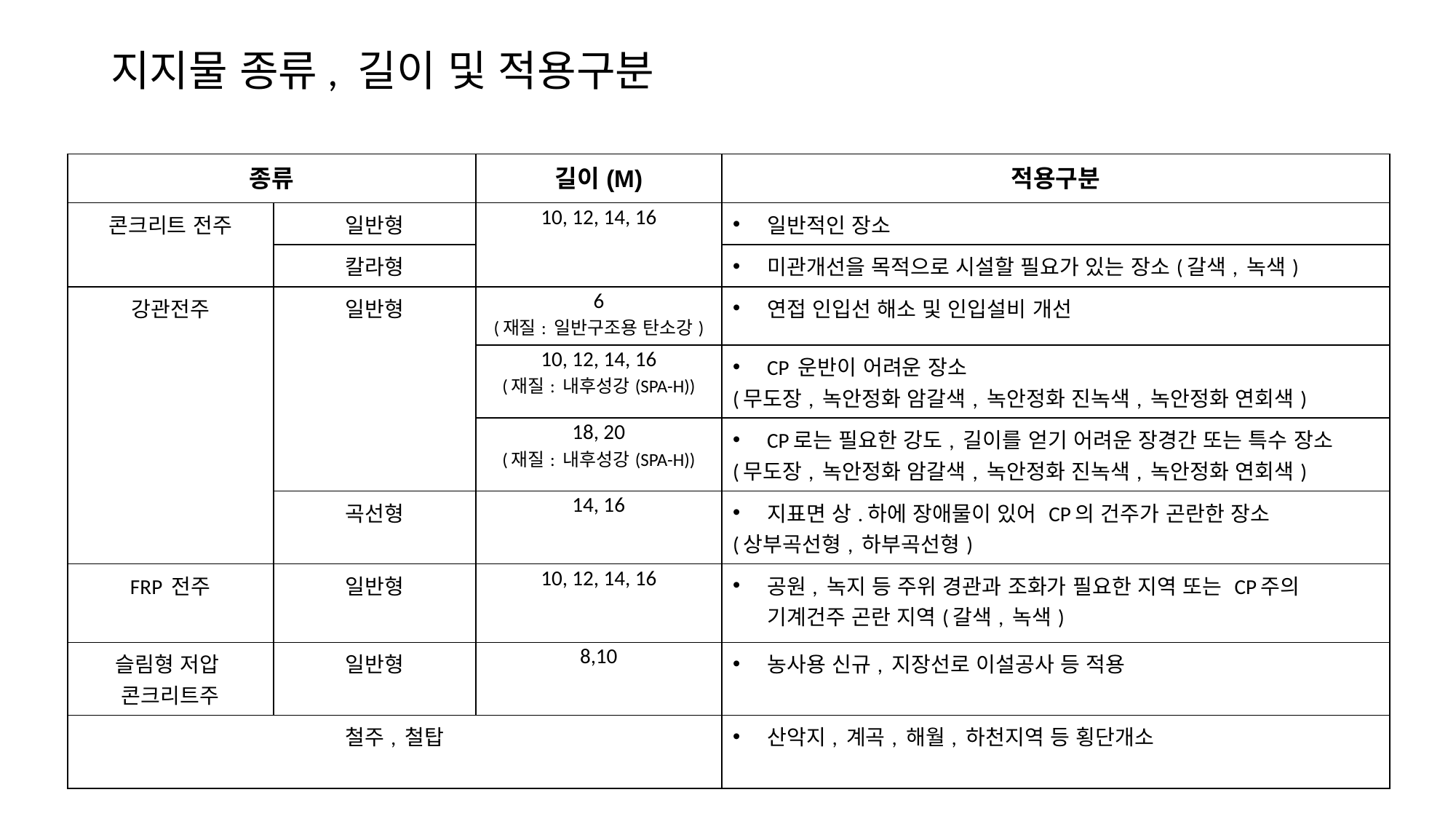

# 지지물 종류, 길이 및 적용구분
| 종류 |  | 길이(M) | 적용구분 |
| --- | --- | --- | --- |
| 콘크리트 전주 | 일반형 | 10, 12, 14, 16 | 일반적인 장소 |
|  | 칼라형 |  | 미관개선을 목적으로 시설할 필요가 있는 장소(갈색, 녹색) |
| 강관전주 | 일반형 | 6 (재질: 일반구조용 탄소강) | 연접 인입선 해소 및 인입설비 개선 |
|  |  | 10, 12, 14, 16 (재질: 내후성강(SPA-H)) | CP 운반이 어려운 장소 (무도장, 녹안정화 암갈색, 녹안정화 진녹색, 녹안정화 연회색) |
|  |  | 18, 20 (재질: 내후성강(SPA-H)) | CP로는 필요한 강도, 길이를 얻기 어려운 장경간 또는 특수 장소 (무도장, 녹안정화 암갈색, 녹안정화 진녹색, 녹안정화 연회색) |
|  | 곡선형 | 14, 16 | 지표면 상.하에 장애물이 있어 CP의 건주가 곤란한 장소 (상부곡선형, 하부곡선형) |
| FRP 전주 | 일반형 | 10, 12, 14, 16 | 공원, 녹지 등 주위 경관과 조화가 필요한 지역 또는 CP주의 기계건주 곤란 지역(갈색, 녹색) |
| 슬림형 저압 콘크리트주 | 일반형 | 8,10 | 농사용 신규, 지장선로 이설공사 등 적용 |
| 철주, 철탑 |  |  | 산악지, 계곡, 해월, 하천지역 등 횡단개소 |